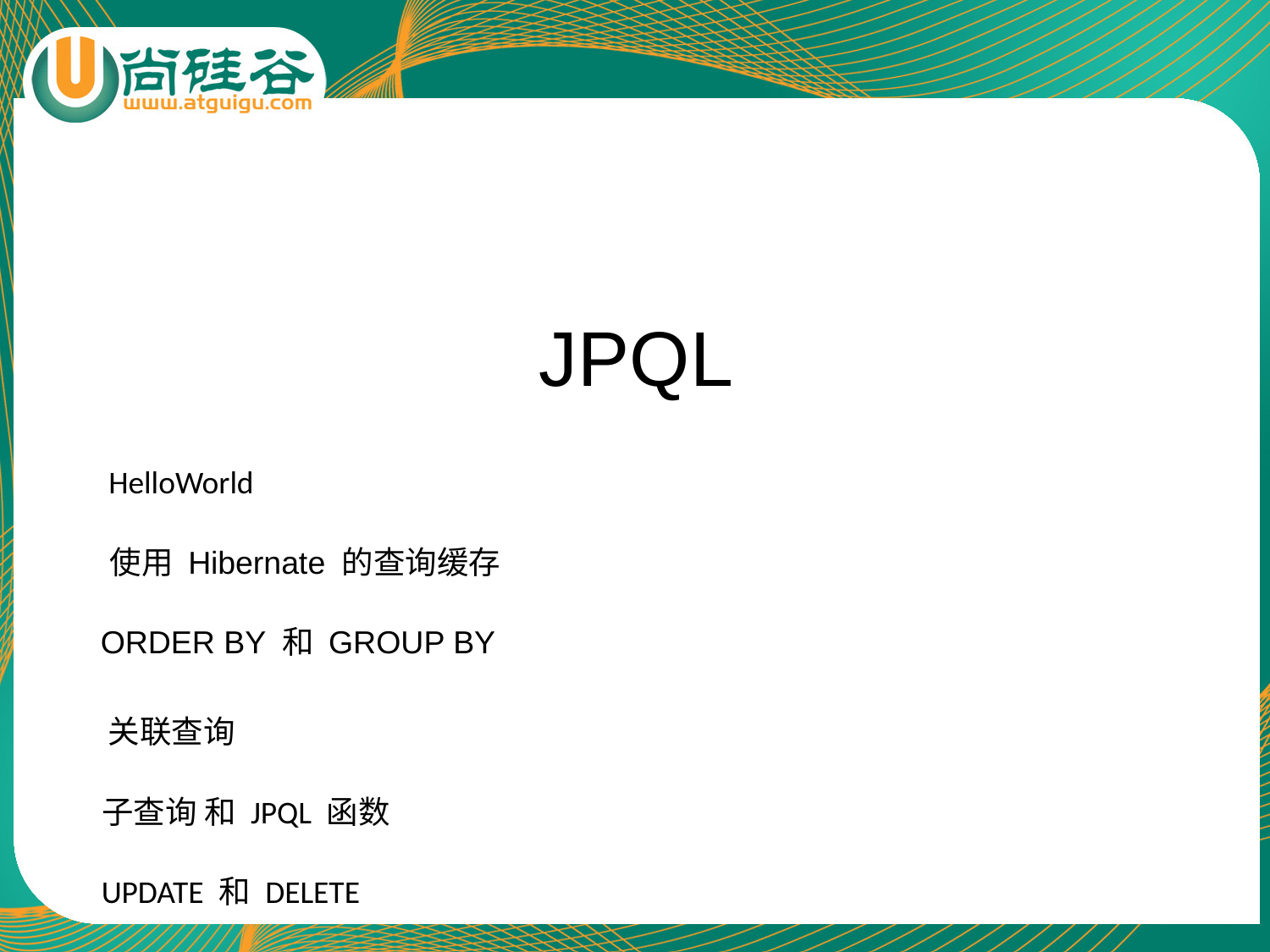

# JPQL
HelloWorld
使用 Hibernate 的查询缓存
ORDER BY 和 GROUP BY
关联查询
子查询 和 JPQL 函数
UPDATE 和 DELETE